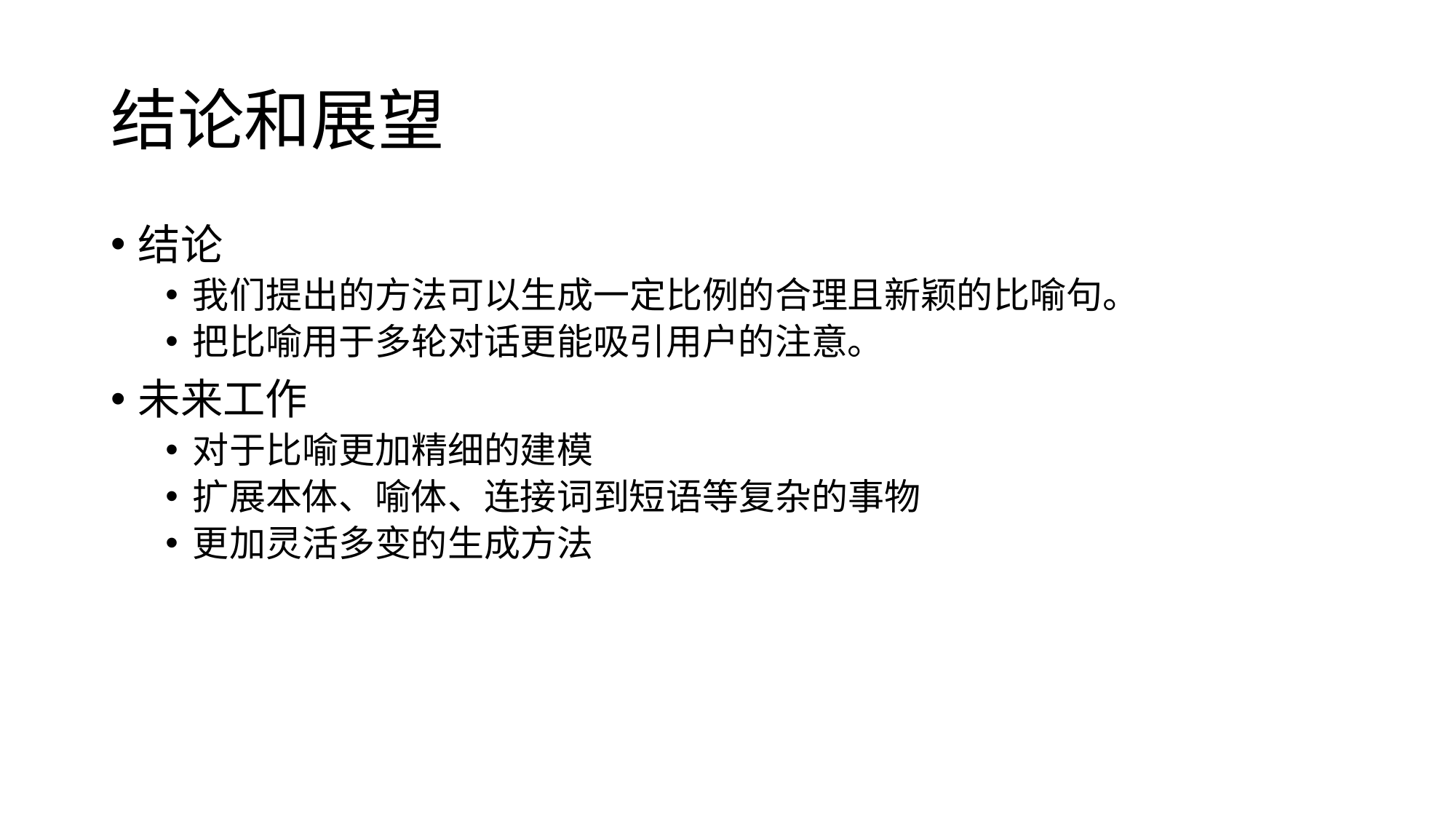

# 结论和展望
结论
我们提出的方法可以生成一定比例的合理且新颖的比喻句。
把比喻用于多轮对话更能吸引用户的注意。
未来工作
对于比喻更加精细的建模
扩展本体、喻体、连接词到短语等复杂的事物
更加灵活多变的生成方法